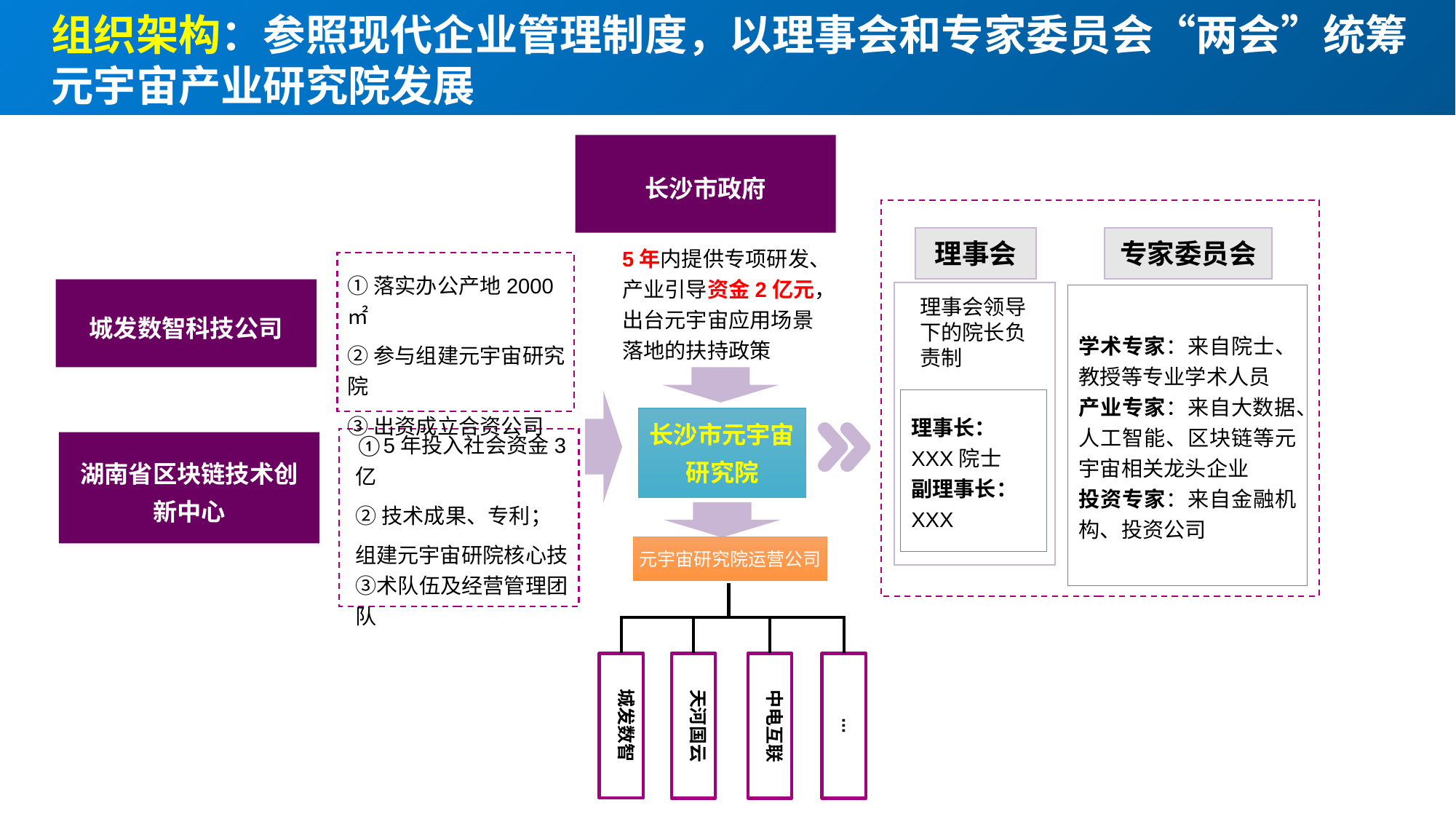

组织架构：参照现代企业管理制度，以理事会和专家委员会“两会”统筹元宇宙产业研究院发展
长沙市政府

5年内提供专项研发、产业引导资金2亿元，出台元宇宙应用场景落地的扶持政策

理事会
专家委员会

①落实办公产地2000㎡
②参与组建元宇宙研究院
③出资成立合资公司
城发数智科技公司

理事长：
XXX院士
副理事长：
XXX
学术专家：来自院士、教授等专业学术人员
产业专家：来自大数据、人工智能、区块链等元宇宙相关龙头企业
投资专家：来自金融机构、投资公司
理事会领导下的院长负责制

长沙市元宇宙研究院

①5年投入社会资金3亿
②技术成果、专利；
组建元宇宙研院核心技③术队伍及经营管理团队

湖南省区块链技术创新中心

元宇宙研究院运营公司
城发数智
天河国云
中电互联
...